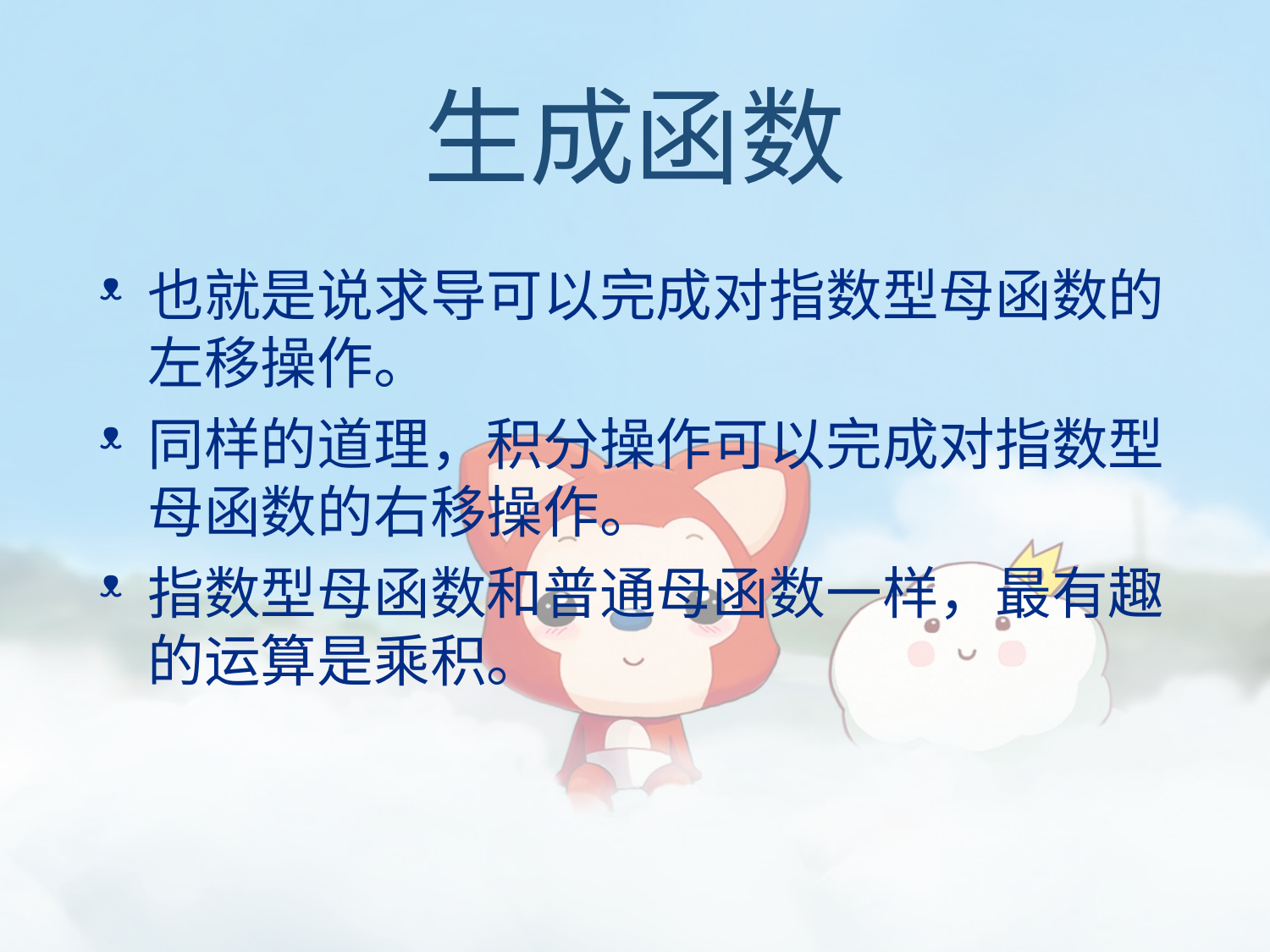

# 生成函数
也就是说求导可以完成对指数型母函数的左移操作。
同样的道理，积分操作可以完成对指数型母函数的右移操作。
指数型母函数和普通母函数一样，最有趣的运算是乘积。

97